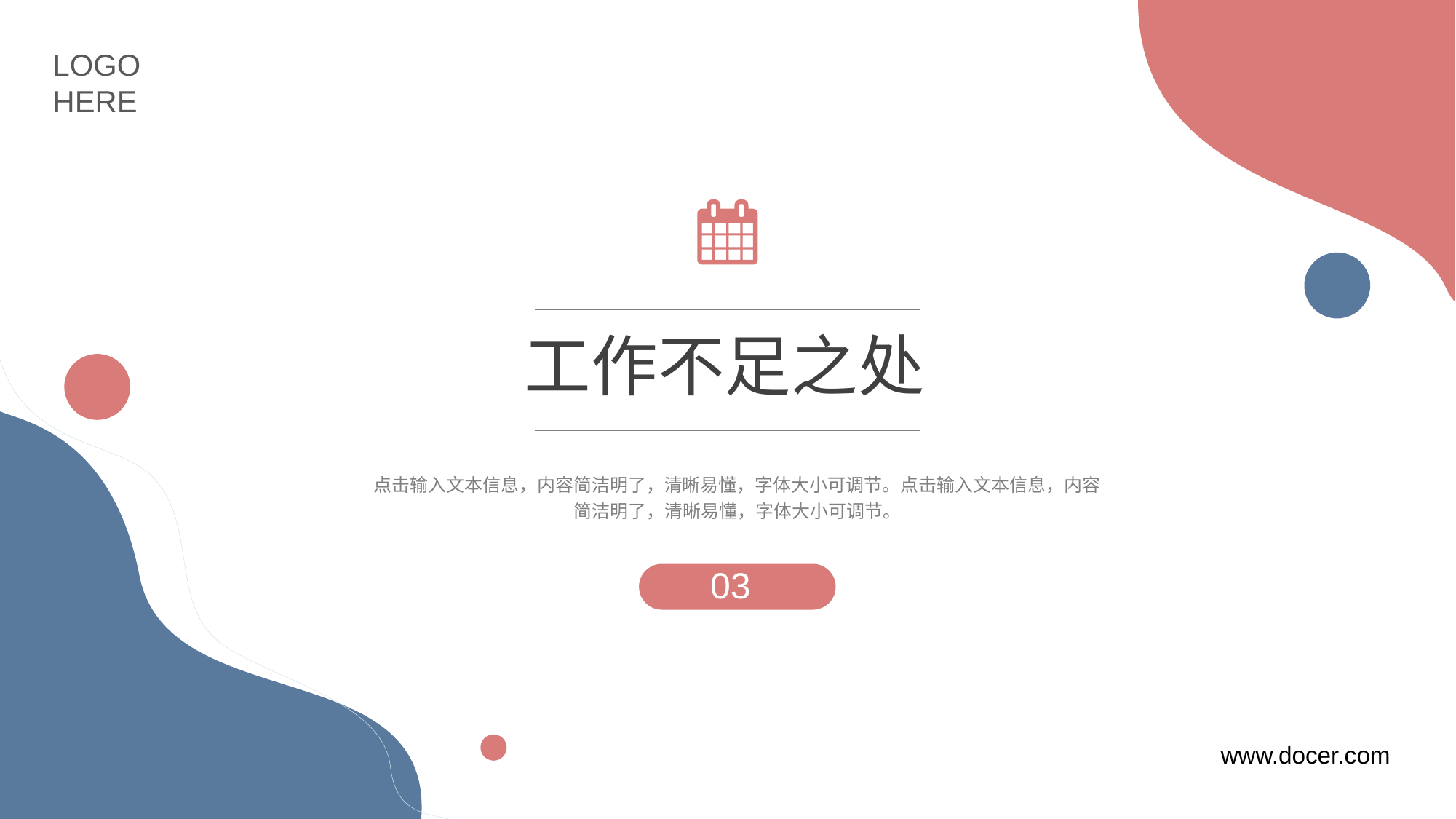

LOGO HERE

工作不足之处

点击输入文本信息，内容简洁明了，清晰易懂，字体大小可调节。点击输入文本信息，内容简洁明了，清晰易懂，字体大小可调节。

03

www.docer.com